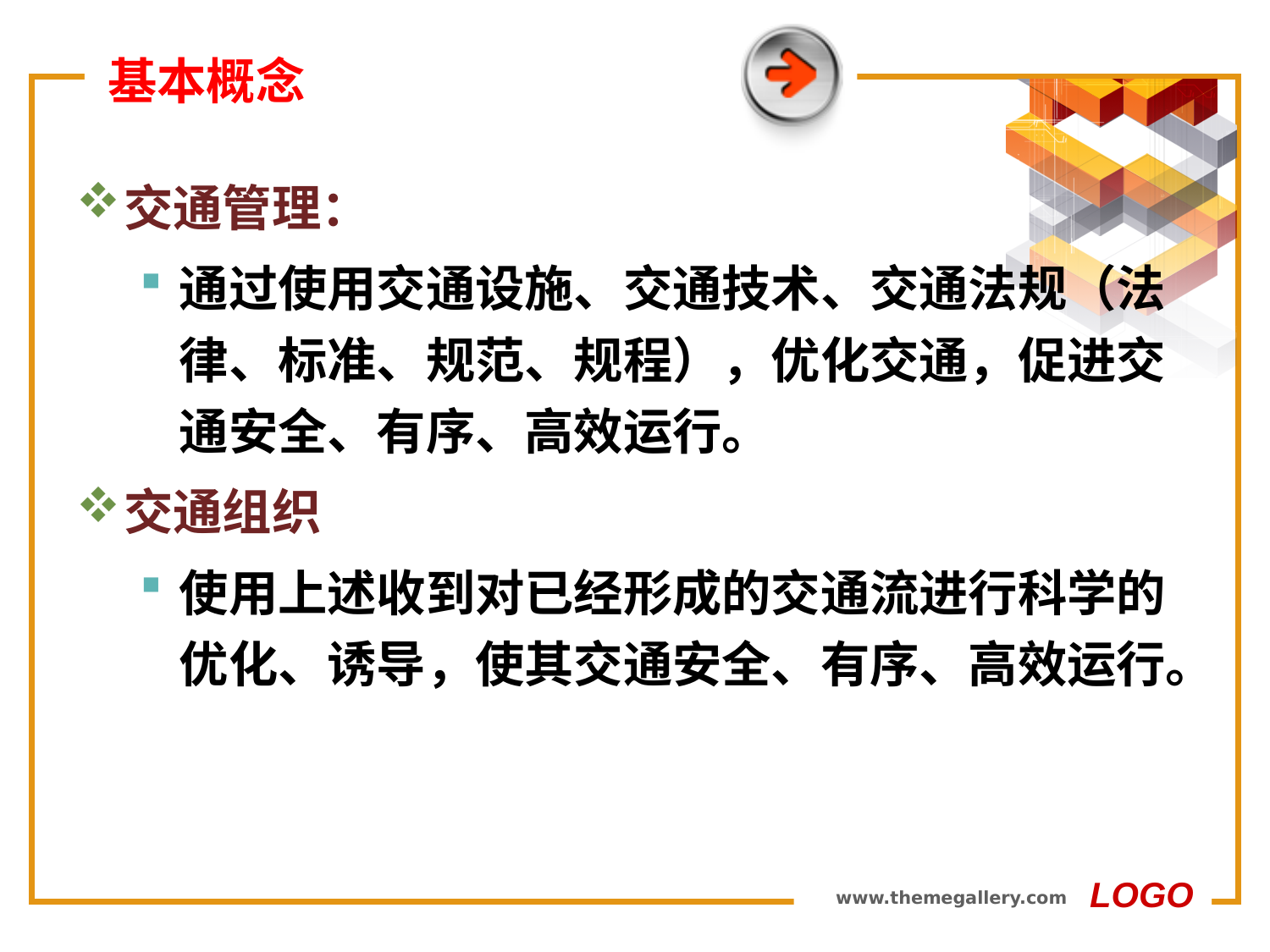

# 基本概念
交通管理：
通过使用交通设施、交通技术、交通法规（法律、标准、规范、规程），优化交通，促进交通安全、有序、高效运行。
交通组织
使用上述收到对已经形成的交通流进行科学的优化、诱导，使其交通安全、有序、高效运行。

LOGO
www.themegallery.com